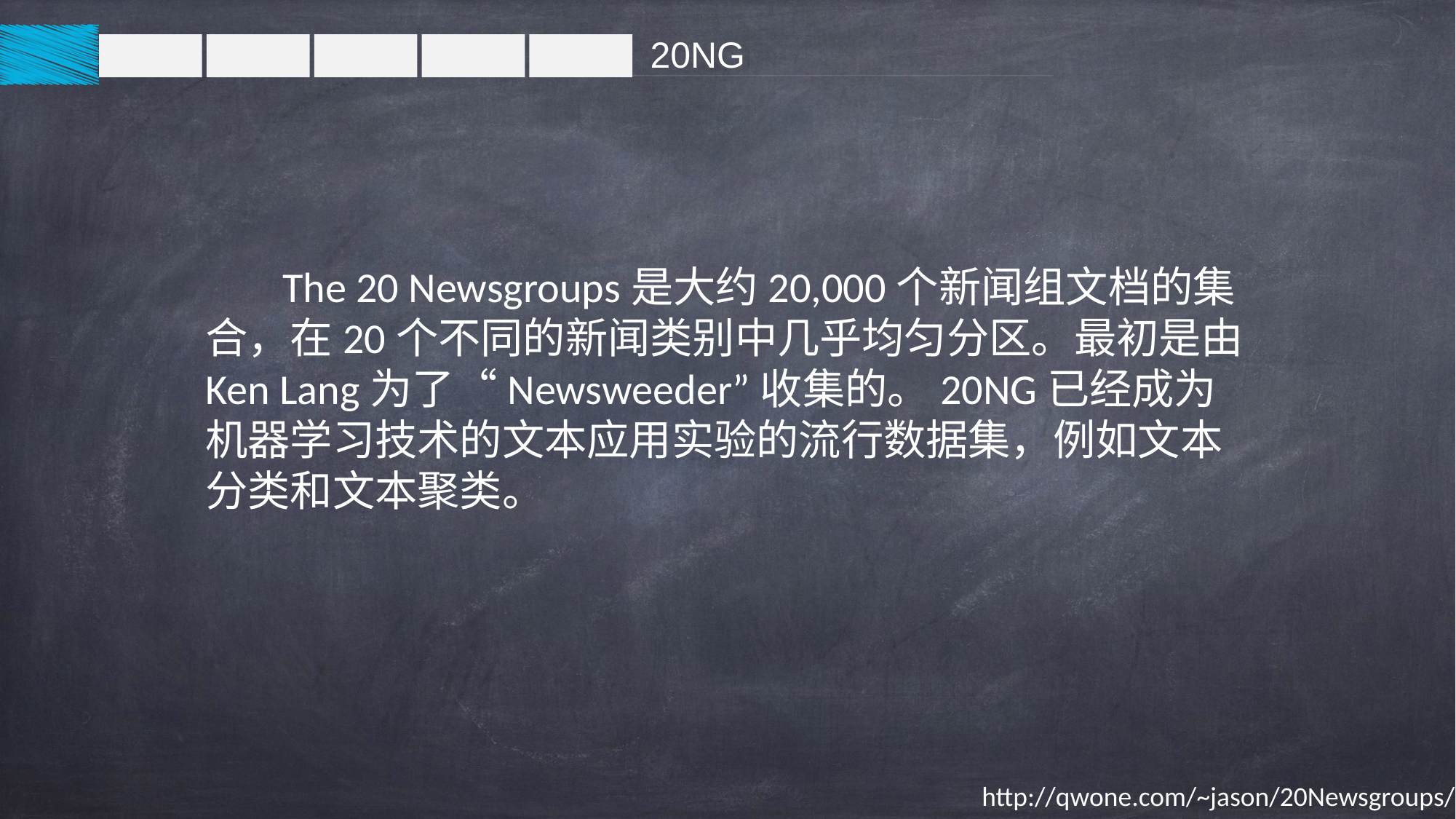

20NG

        The 20 Newsgroups是大约20,000个新闻组文档的集合，在20个不同的新闻类别中几乎均匀分区。最初是由Ken Lang为了“Newsweeder”收集的。20NG已经成为机器学习技术的文本应用实验的流行数据集，例如文本分类和文本聚类。
http://qwone.com/~jason/20Newsgroups/